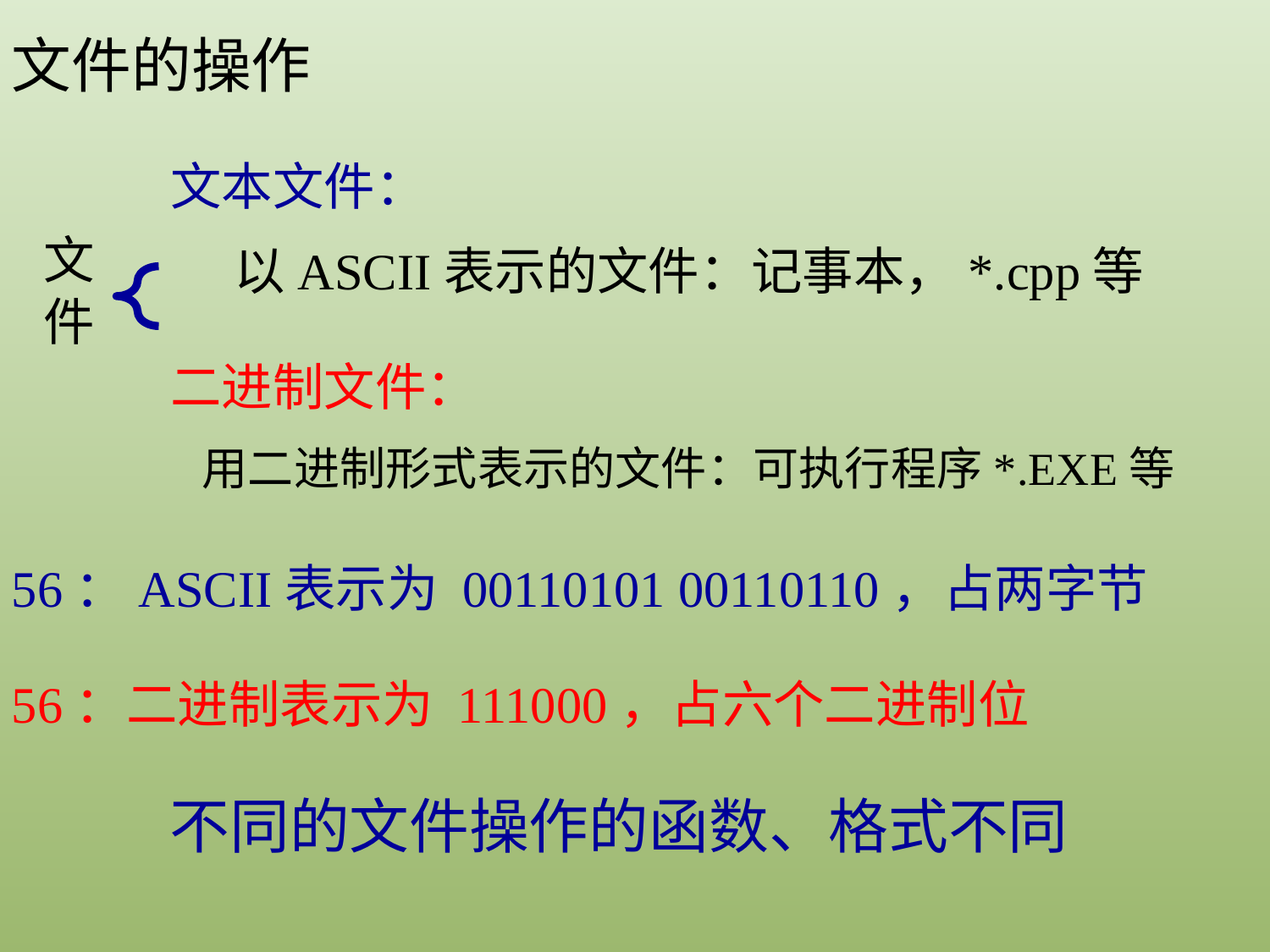

文件的操作
文本文件：
文件
以ASCII表示的文件：记事本，*.cpp等

二进制文件：
用二进制形式表示的文件：可执行程序*.EXE等
56：ASCII表示为 00110101 00110110，占两字节
56：二进制表示为 111000，占六个二进制位
不同的文件操作的函数、格式不同
900